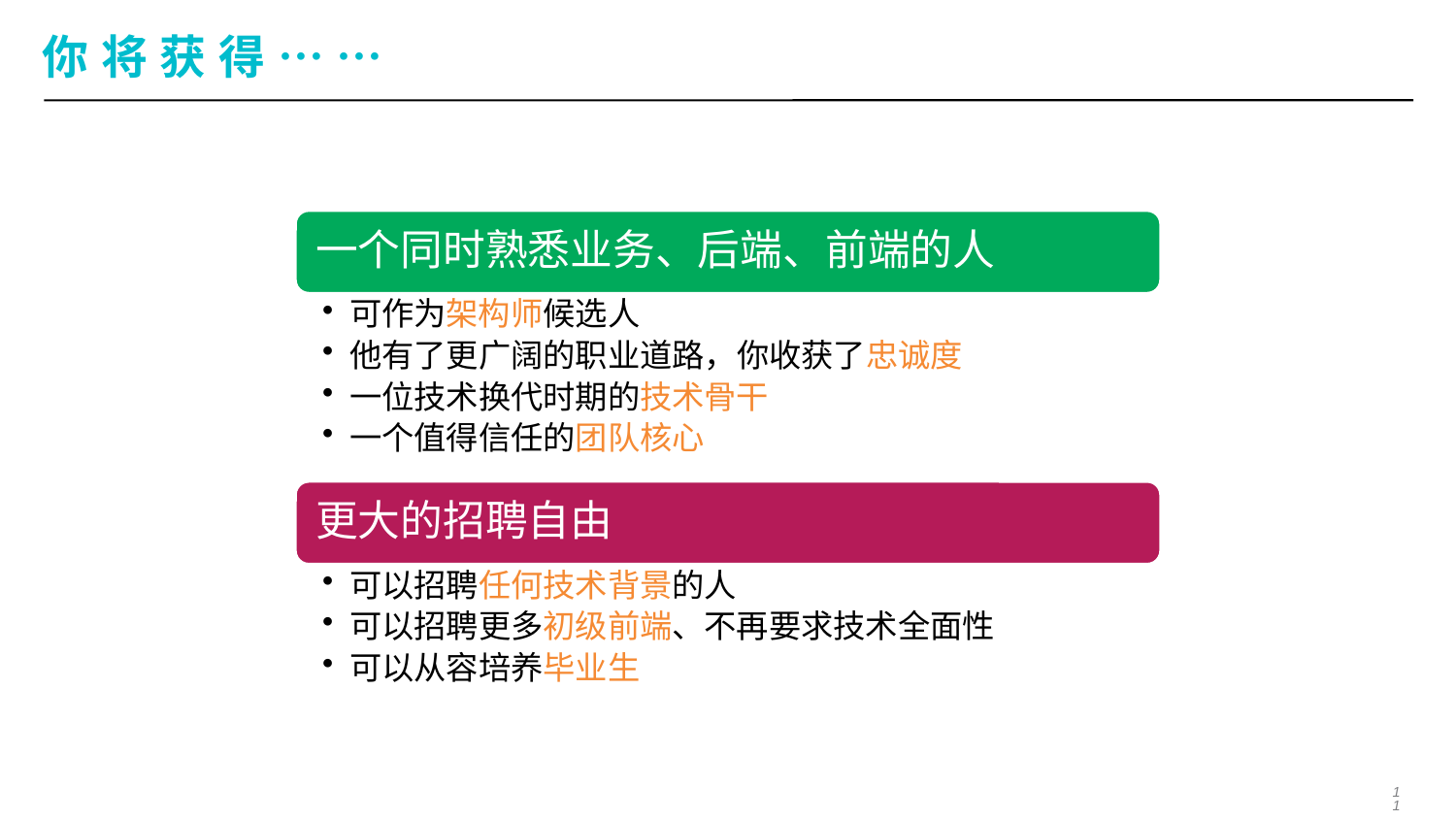

# 你将获得……
一个同时熟悉业务、后端、前端的人
可作为架构师候选人
他有了更广阔的职业道路，你收获了忠诚度
一位技术换代时期的技术骨干
一个值得信任的团队核心
更大的招聘自由
可以招聘任何技术背景的人
可以招聘更多初级前端、不再要求技术全面性
可以从容培养毕业生
11